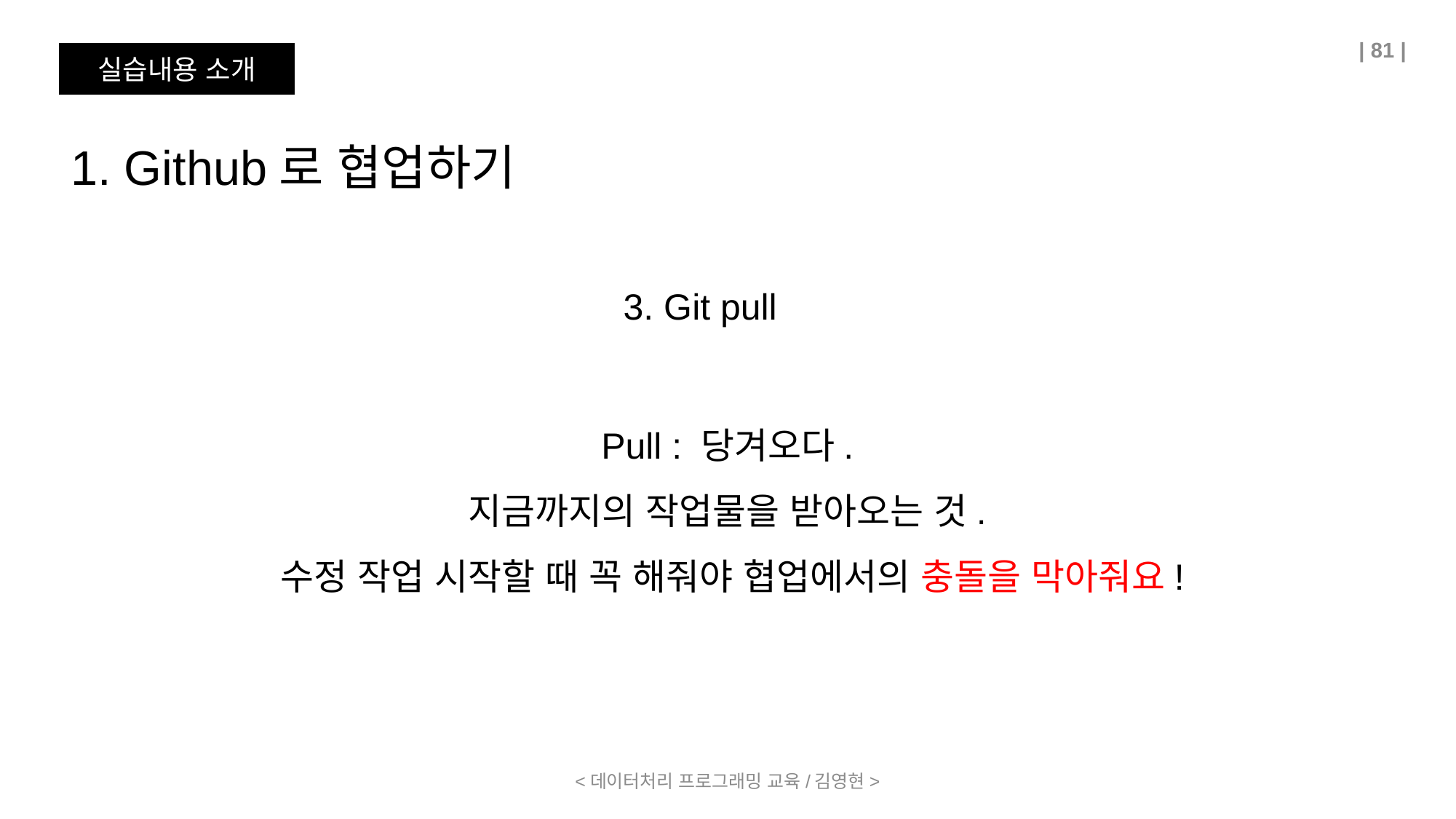

| 81 |
실습내용 소개

1. Github로 협업하기
3. Git pull
Pull : 당겨오다.
지금까지의 작업물을 받아오는 것.
수정 작업 시작할 때 꼭 해줘야 협업에서의 충돌을 막아줘요!
<데이터처리 프로그래밍 교육/김영현>